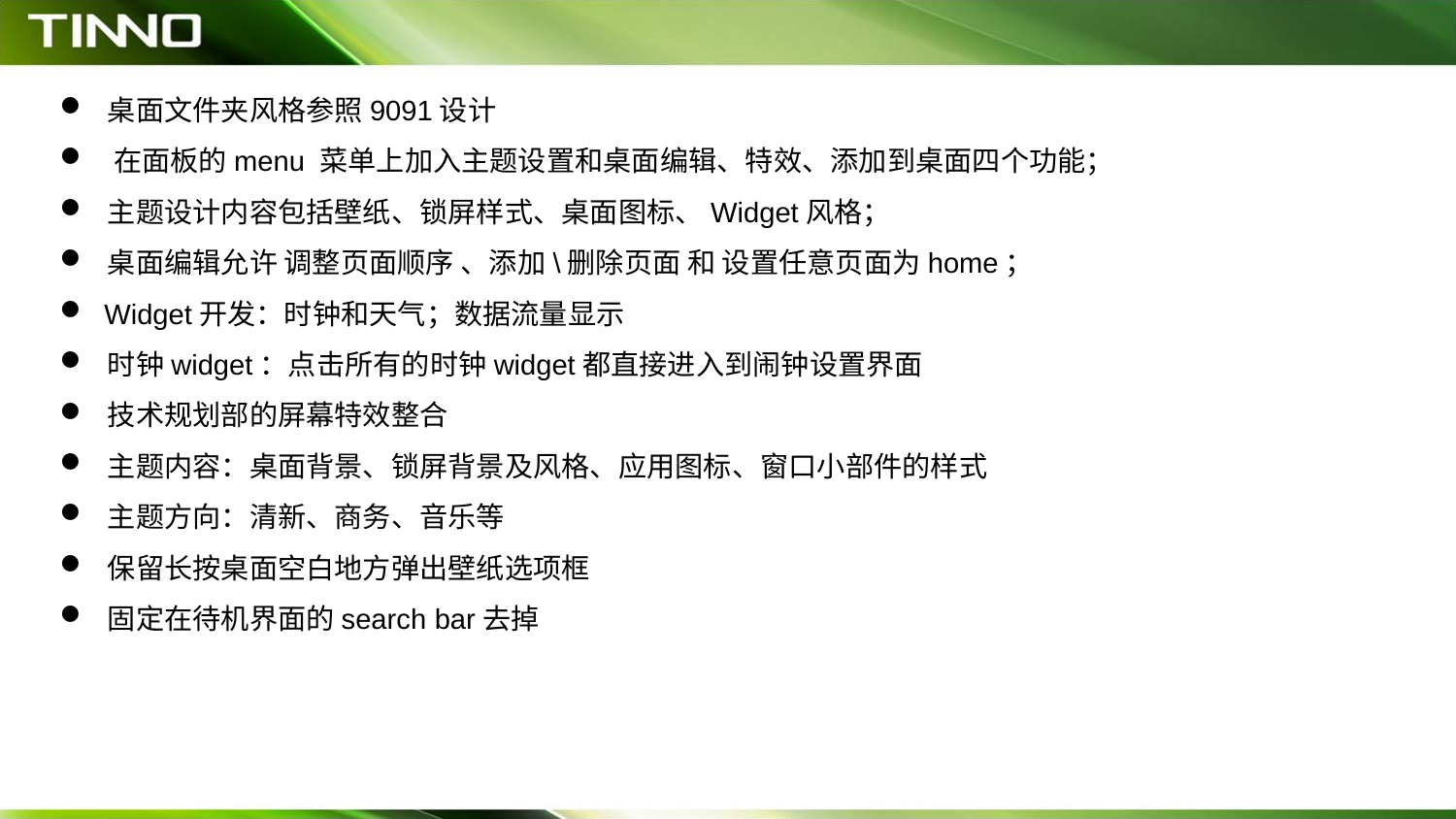

桌面文件夹风格参照9091设计
   在面板的menu 菜单上加入主题设置和桌面编辑、特效、添加到桌面四个功能；
  主题设计内容包括壁纸、锁屏样式、桌面图标、Widget风格；
  桌面编辑允许 调整页面顺序 、添加\删除页面 和 设置任意页面为home；
  Widget开发：时钟和天气；数据流量显示
  时钟widget：点击所有的时钟widget都直接进入到闹钟设置界面
  技术规划部的屏幕特效整合
  主题内容：桌面背景、锁屏背景及风格、应用图标、窗口小部件的样式
  主题方向：清新、商务、音乐等
  保留长按桌面空白地方弹出壁纸选项框
  固定在待机界面的search bar去掉